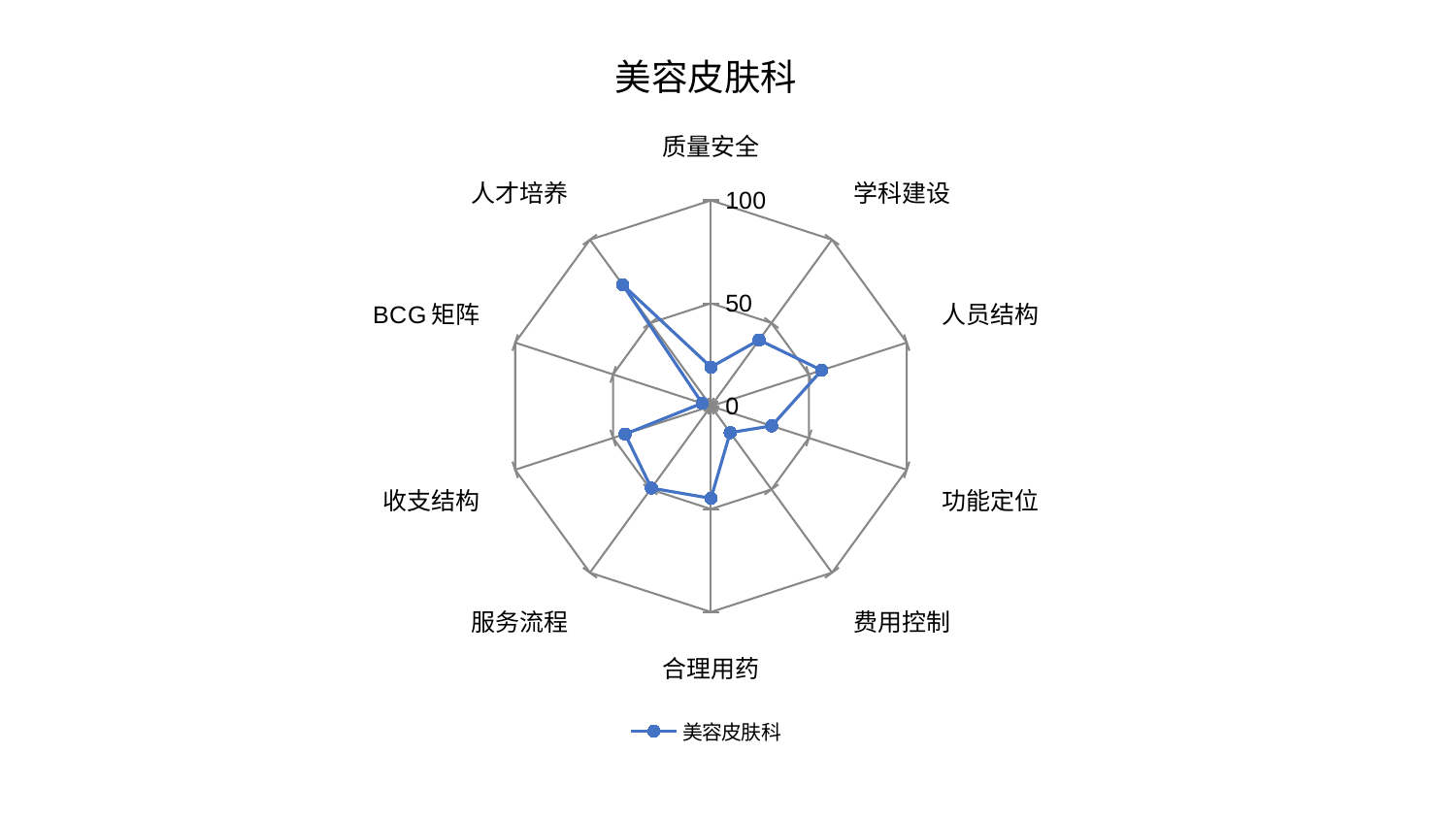

### Chart: 美容皮肤科

| Category | 美容皮肤科 |
|---|---|
| 质量安全 | 19.00155438994583 |
| 学科建设 | 39.77787918886678 |
| 人员结构 | 56.57287242109629 |
| 功能定位 | 31.006410360473332 |
| 费用控制 | 15.897425333607274 |
| 合理用药 | 44.782667745249384 |
| 服务流程 | 49.231804717610956 |
| 收支结构 | 43.87468420818759 |
| BCG矩阵 | 4.517621271991552 |
| 人才培养 | 72.89859545684196 |
113